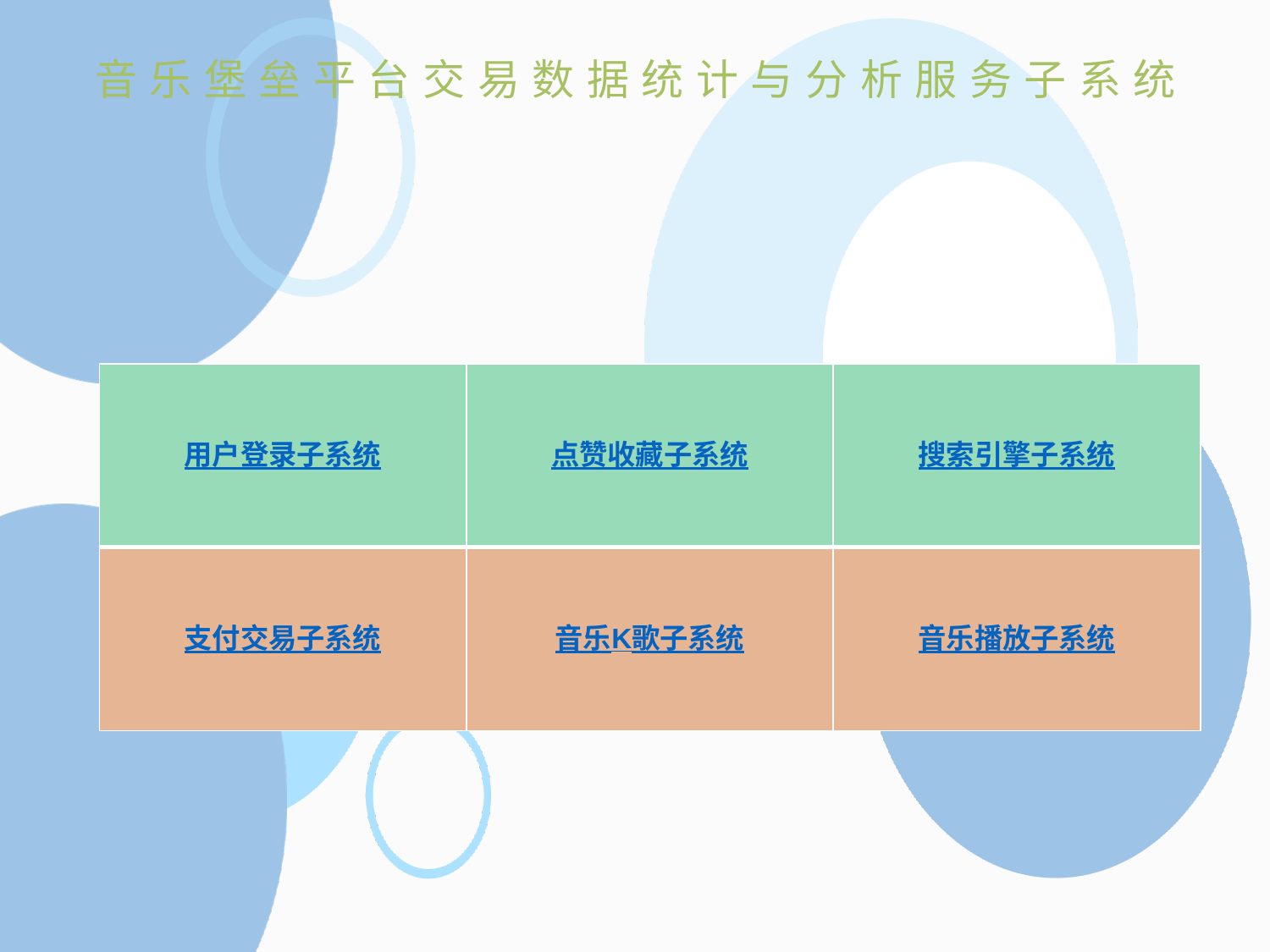

# 音乐堡垒平台交易数据统计与分析服务子系统
| 用户登录子系统 | 点赞收藏子系统 | 搜索引擎子系统 |
| --- | --- | --- |
| 支付交易子系统 | 音乐K歌子系统 | 音乐播放子系统 |